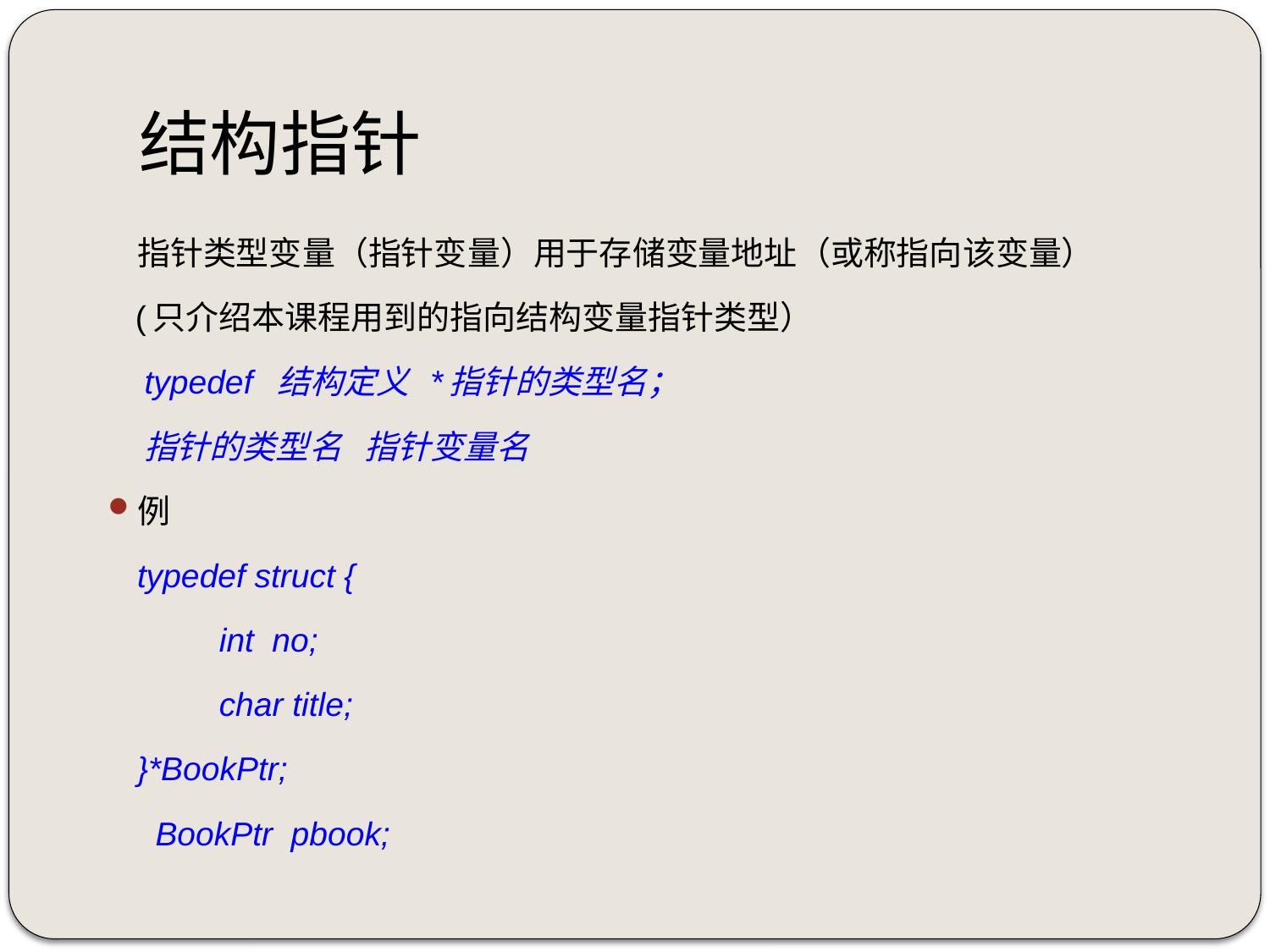

# 结构指针
	指针类型变量（指针变量）用于存储变量地址（或称指向该变量）
   (只介绍本课程用到的指向结构变量指针类型）
    typedef  结构定义  *指针的类型名；
    指针的类型名   指针变量名
例
		typedef struct {
	         int  no;
	         char title;
		}*BookPtr;
	  BookPtr  pbook;